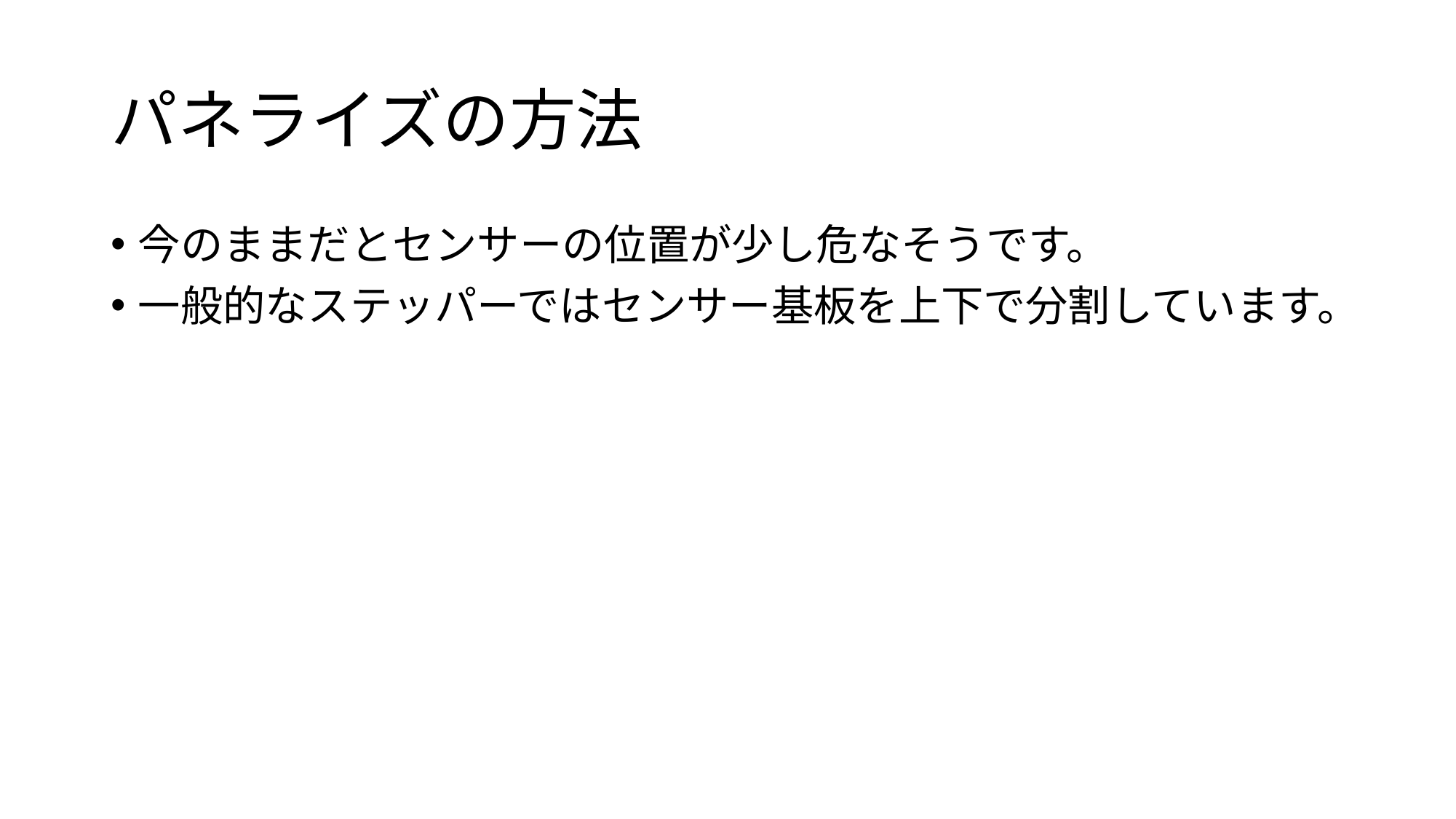

# パネライズの方法
今のままだとセンサーの位置が少し危なそうです。
一般的なステッパーではセンサー基板を上下で分割しています。